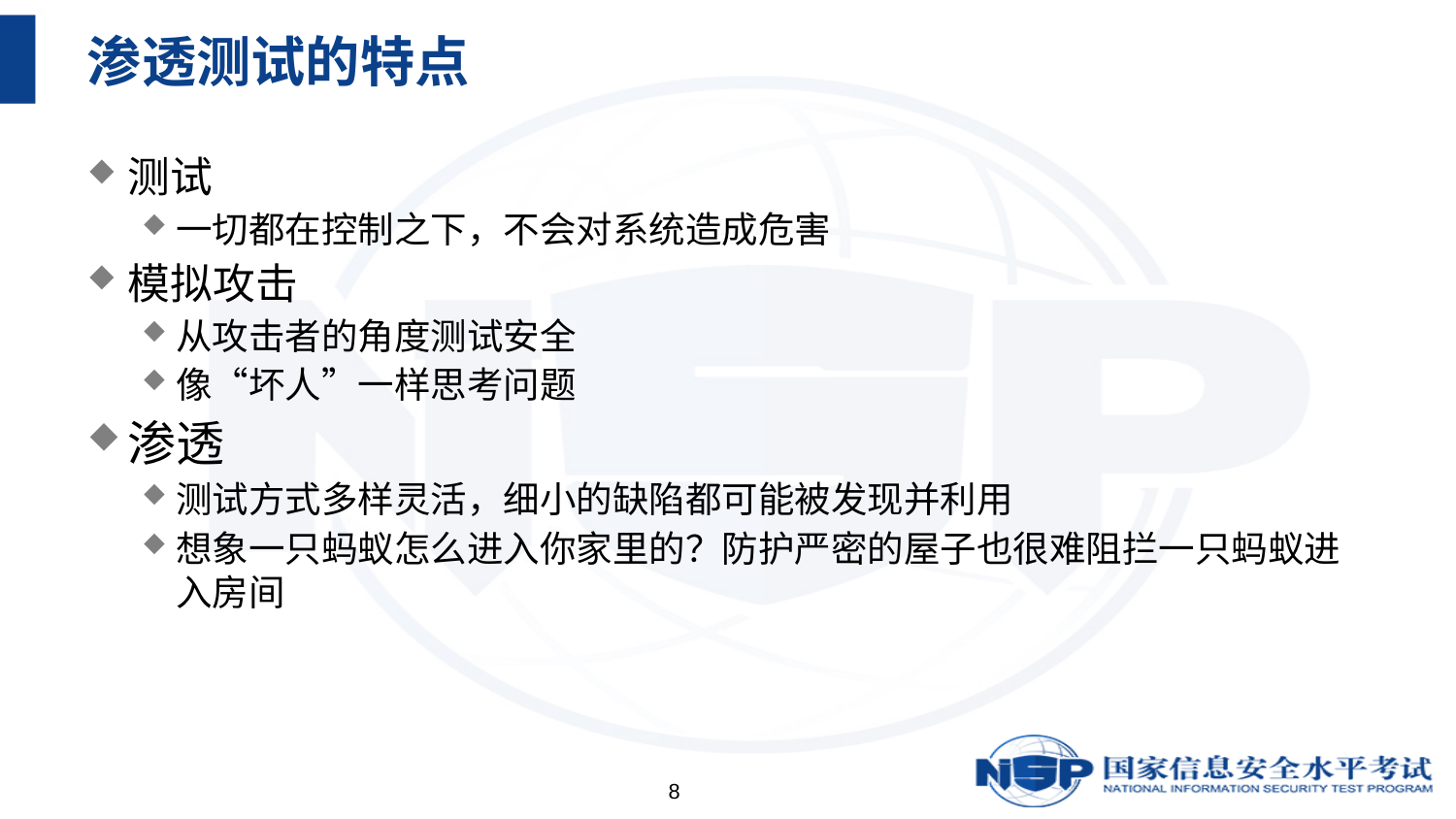

# 渗透测试的特点
测试
一切都在控制之下，不会对系统造成危害
模拟攻击
从攻击者的角度测试安全
像“坏人”一样思考问题
渗透
测试方式多样灵活，细小的缺陷都可能被发现并利用
想象一只蚂蚁怎么进入你家里的？防护严密的屋子也很难阻拦一只蚂蚁进入房间